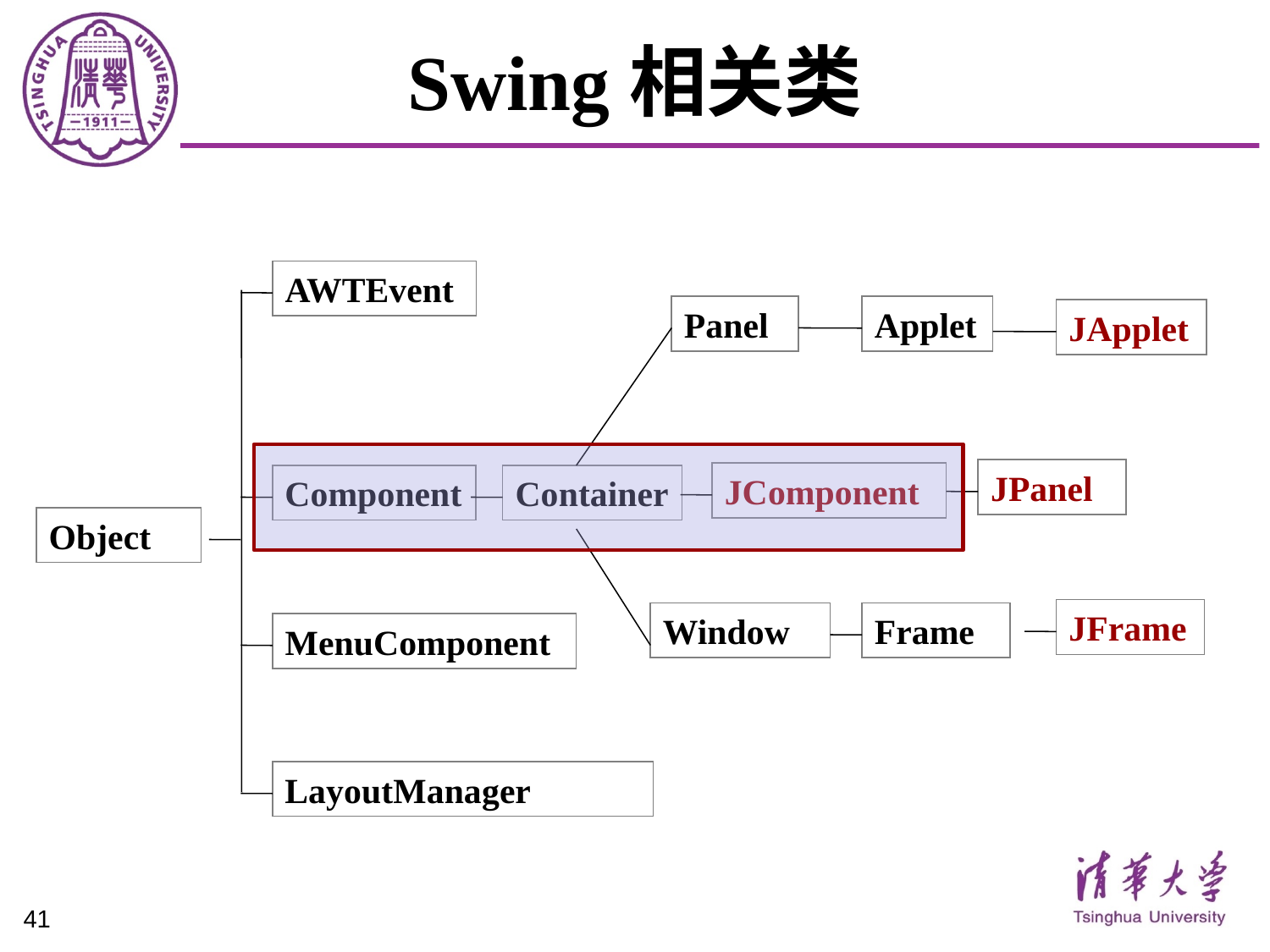

# Swing相关类
AWTEvent

Panel
Applet
JApplet

JPanel
JComponent
Component
Container

Object

JFrame
Window
Frame
MenuComponent

LayoutManager

41